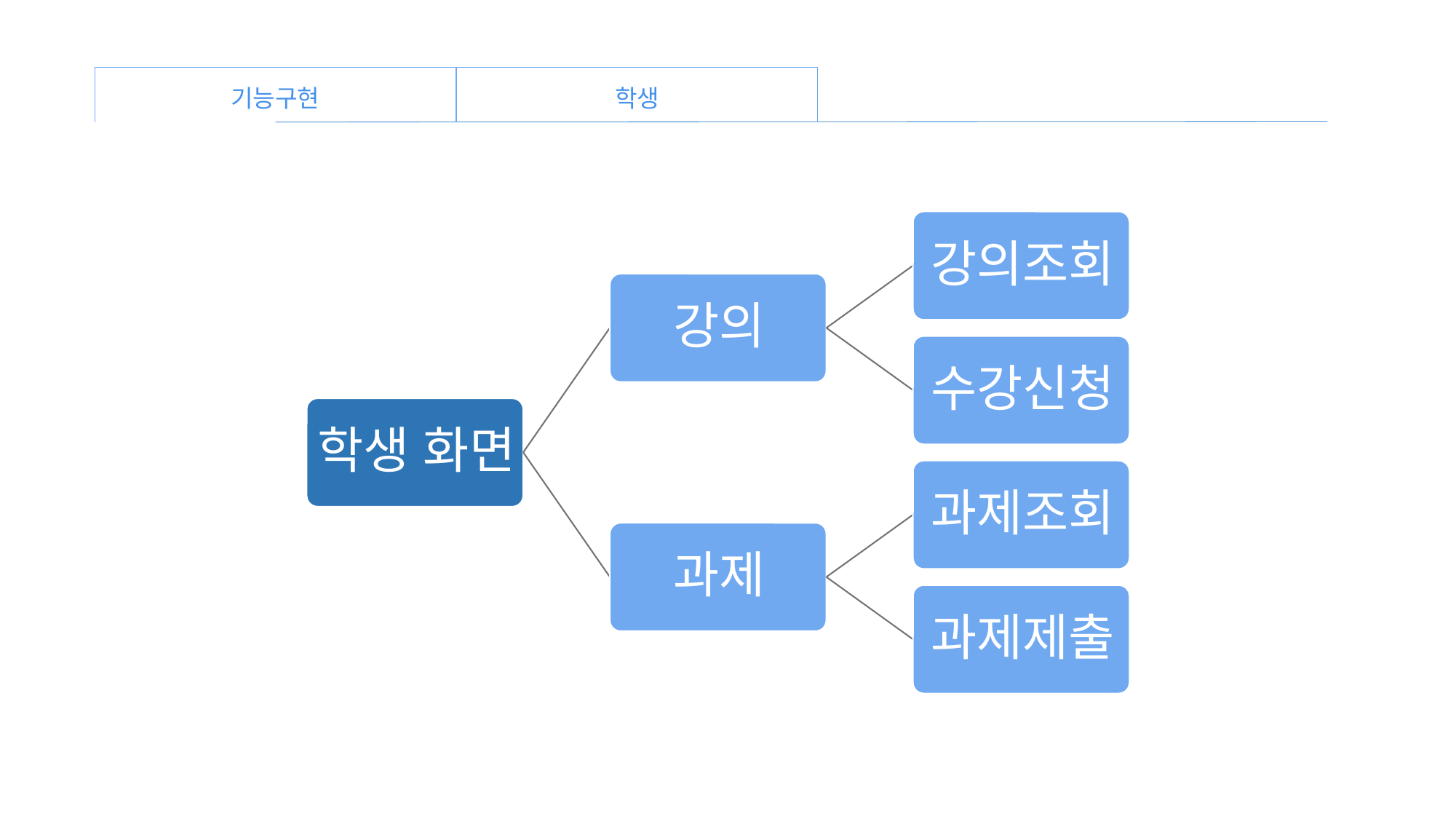

기능구현

학생
학생 화면

강의

강의조회

수강신청

과제

과제조회

과제제출